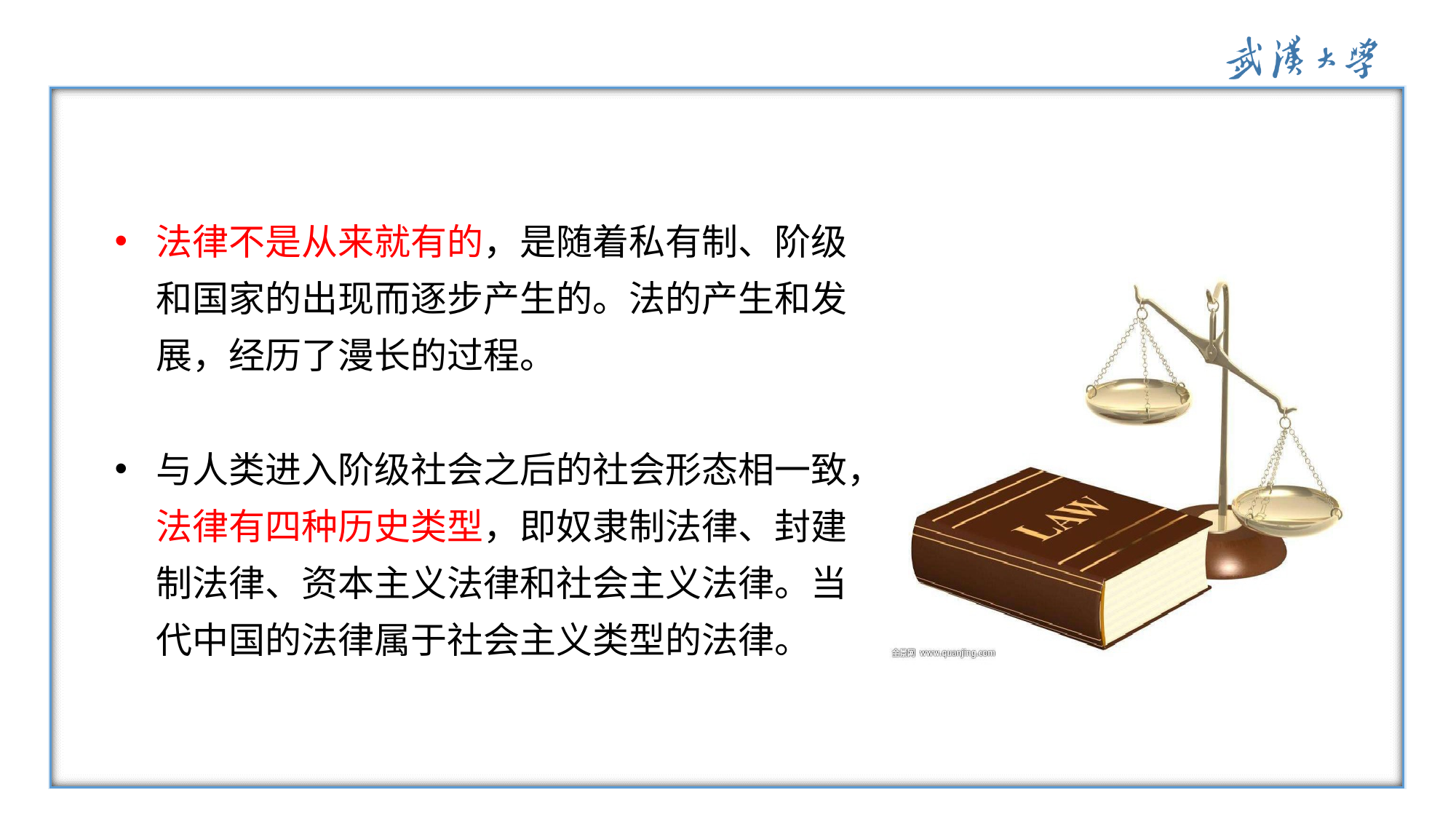

法律不是从来就有的，是随着私有制、阶级和国家的出现而逐步产生的。法的产生和发展，经历了漫长的过程。

与人类进入阶级社会之后的社会形态相一致，法律有四种历史类型，即奴隶制法律、封建制法律、资本主义法律和社会主义法律。当代中国的法律属于社会主义类型的法律。